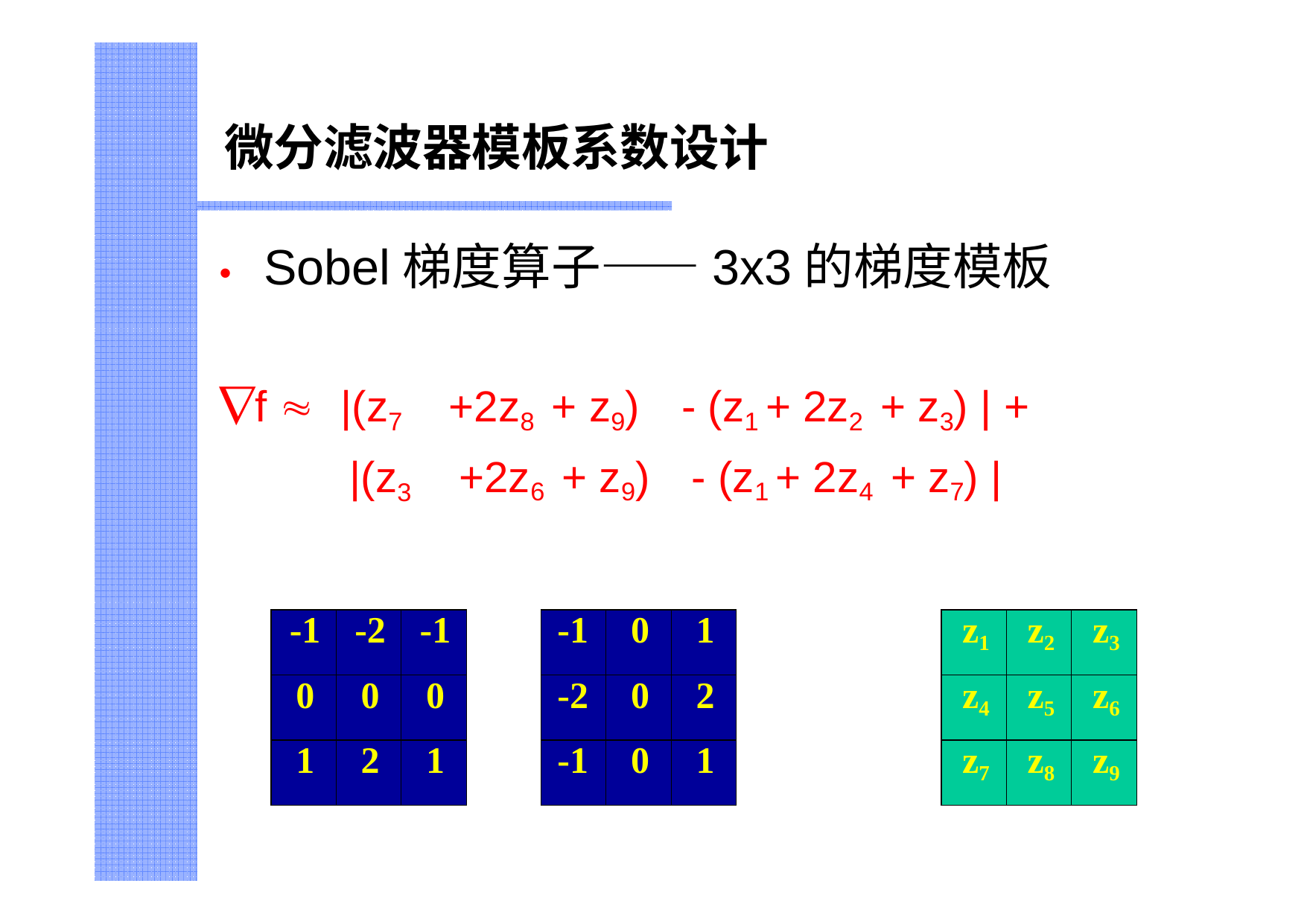

# 微分滤波器模板系数设计
• Sobel梯度算子——3x3的梯度模板
∇f ≈	|(z7
|(z3
+2z8 + z9)
+2z6 + z9)
- (z1 + 2z2 + z3) | +
- (z1 + 2z4 + z7) |
| -1 | -2 | -1 |
| --- | --- | --- |
| 0 | 0 | 0 |
| 1 | 2 | 1 |
| -1 | 0 | 1 |
| --- | --- | --- |
| -2 | 0 | 2 |
| -1 | 0 | 1 |
| z1 | z2 | z3 |
| --- | --- | --- |
| z4 | z5 | z6 |
| z7 | z8 | z9 |